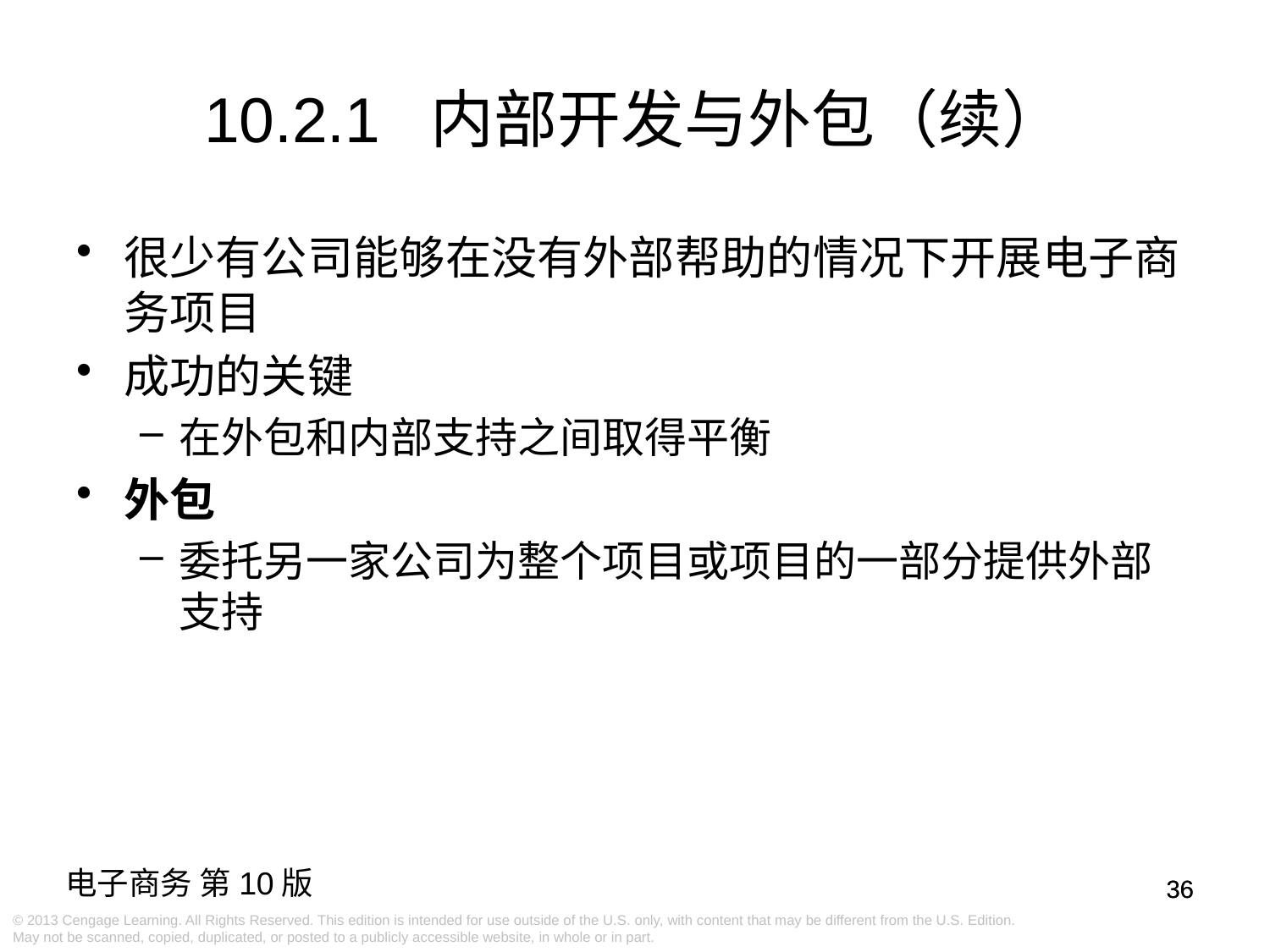

# 10.2.1  内部开发与外包（续）
很少有公司能够在没有外部帮助的情况下开展电子商务项目
成功的关键
在外包和内部支持之间取得平衡
外包
委托另一家公司为整个项目或项目的一部分提供外部支持
36
36